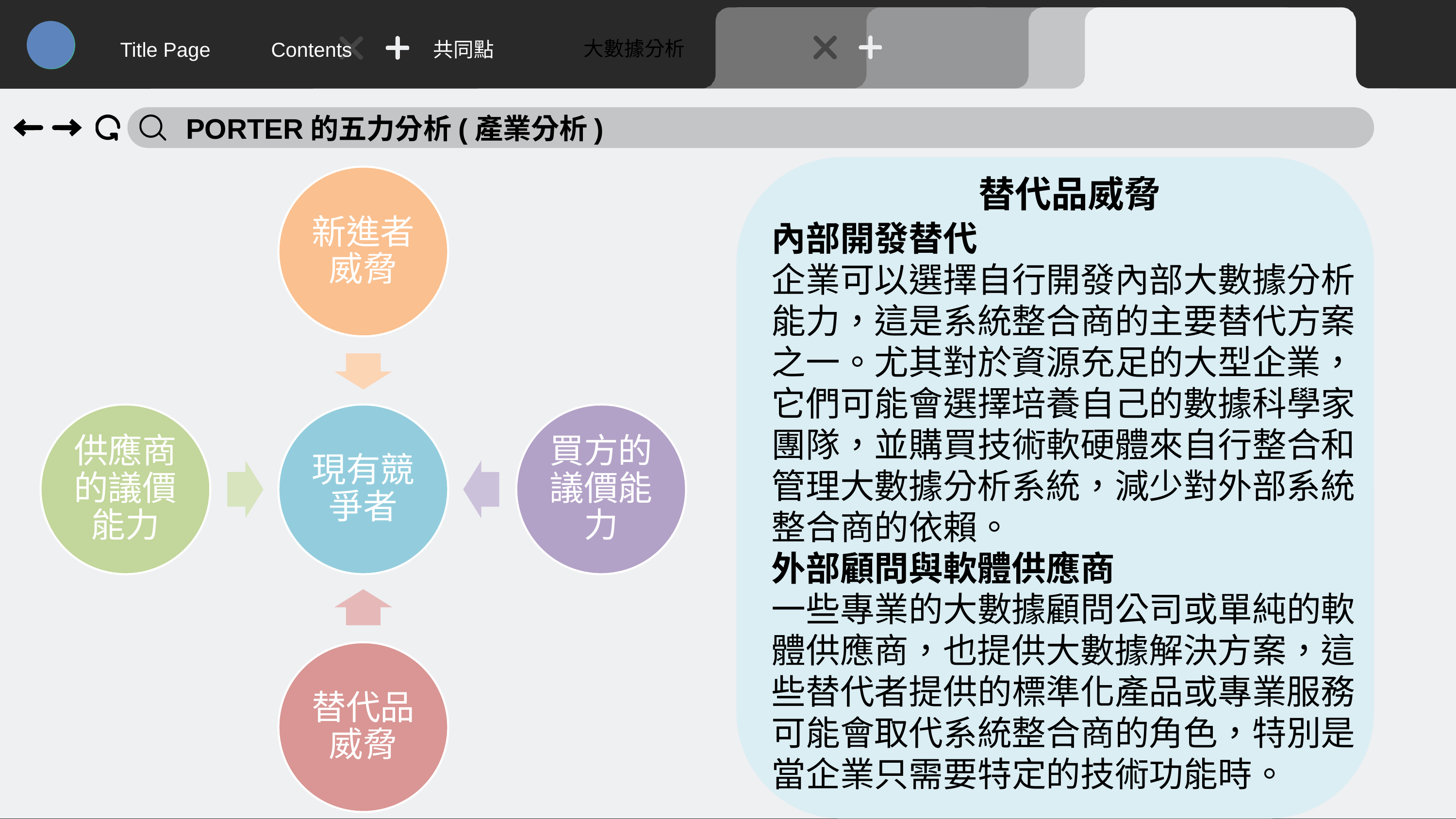

大數據分析
Title Page
Contents
共同點

PORTER的五力分析(產業分析)

現有競爭者

新進者威脅

買方的議價能力

替代品威脅

供應商的議價能力
替代品威脅
內部開發替代
企業可以選擇自行開發內部大數據分析能力，這是系統整合商的主要替代方案之一。尤其對於資源充足的大型企業，它們可能會選擇培養自己的數據科學家團隊，並購買技術軟硬體來自行整合和管理大數據分析系統，減少對外部系統整合商的依賴。
外部顧問與軟體供應商
一些專業的大數據顧問公司或單純的軟體供應商，也提供大數據解決方案，這些替代者提供的標準化產品或專業服務可能會取代系統整合商的角色，特別是當企業只需要特定的技術功能時。
27